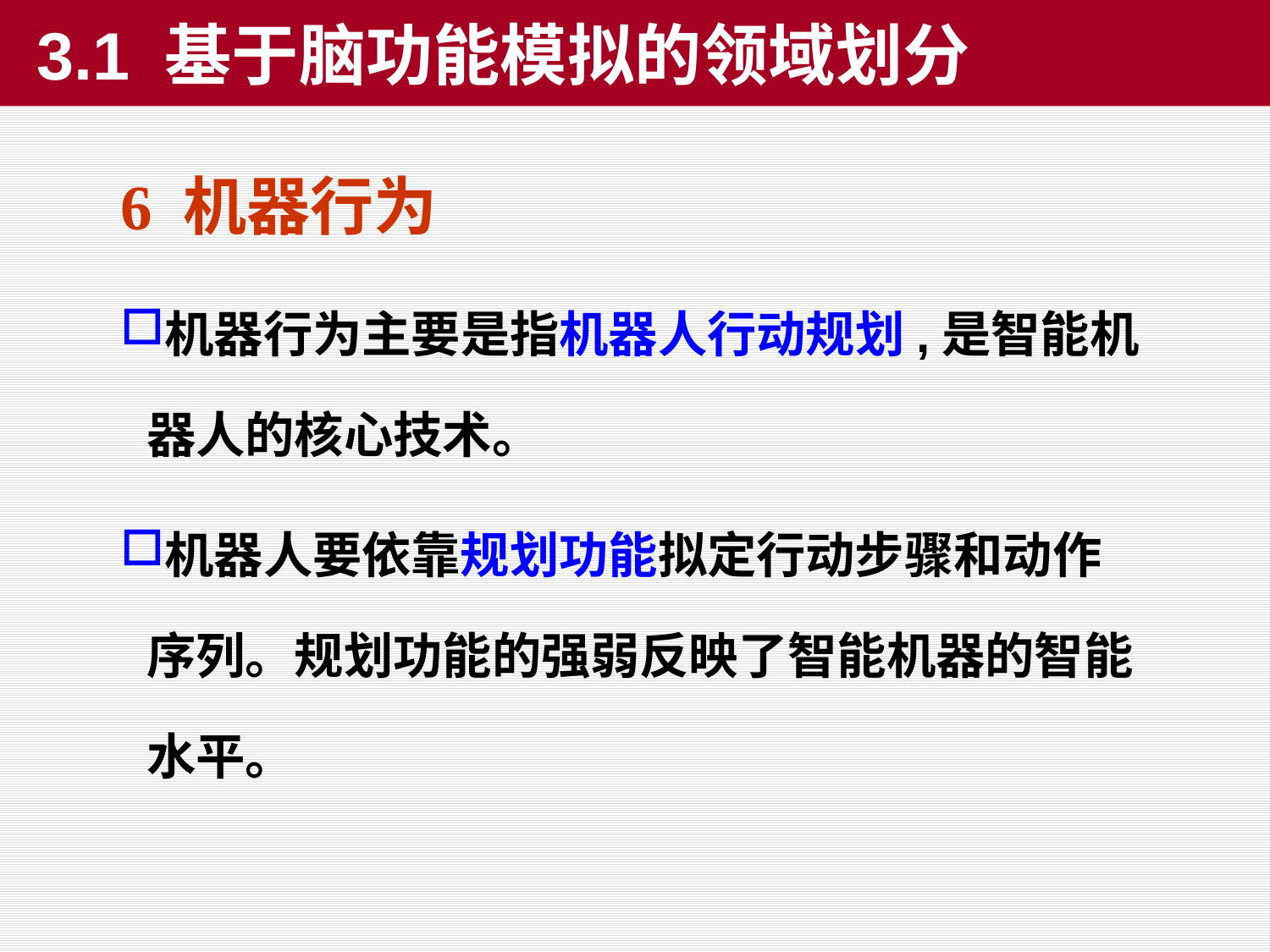

3.1 基于脑功能模拟的领域划分
6 机器行为
机器行为主要是指机器人行动规划,是智能机器人的核心技术。
机器人要依靠规划功能拟定行动步骤和动作序列。规划功能的强弱反映了智能机器的智能水平。